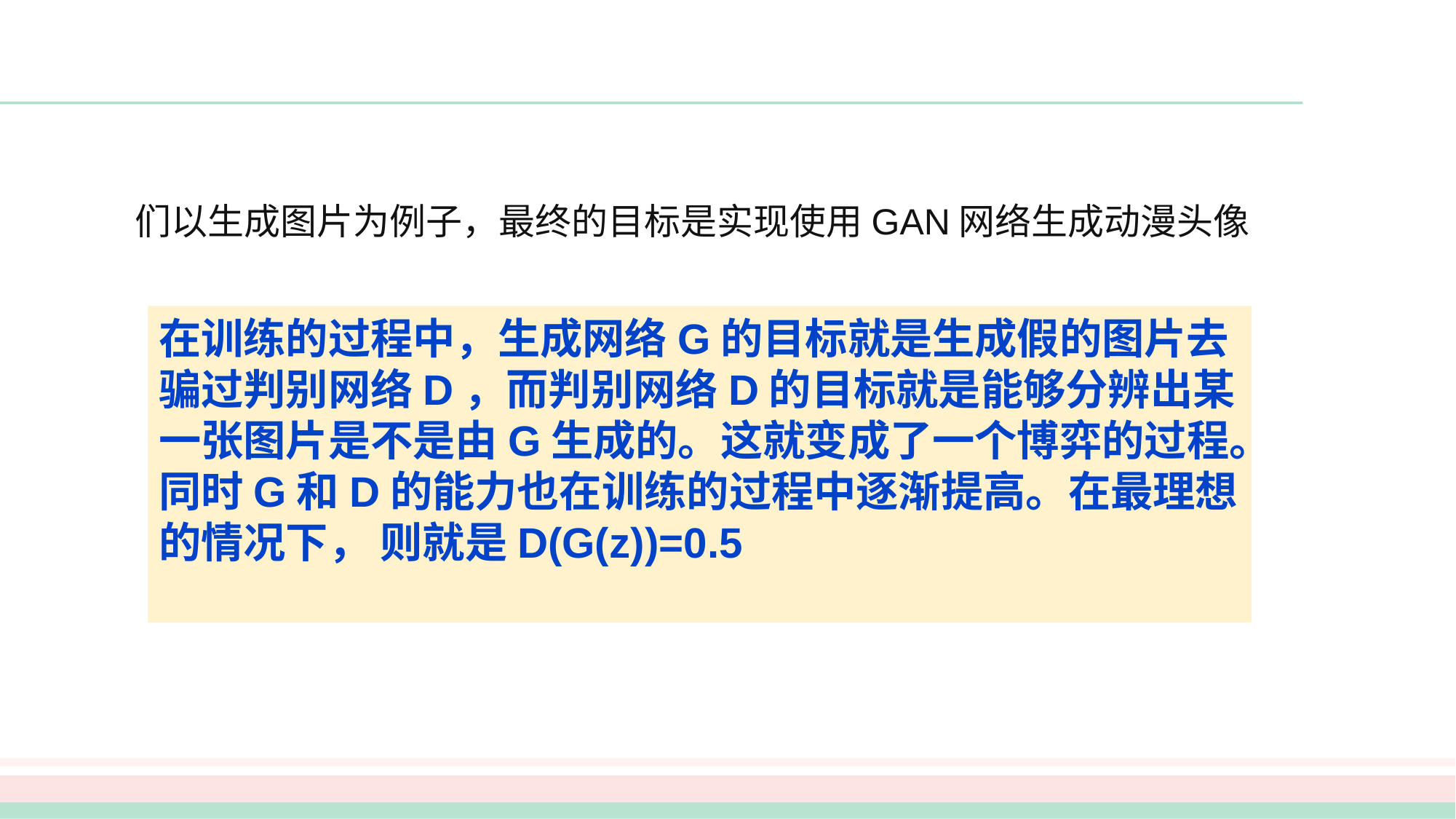

#
们以生成图片为例子，最终的目标是实现使用GAN网络生成动漫头像
在训练的过程中，生成网络G的目标就是生成假的图片去骗过判别网络D，而判别网络D的目标就是能够分辨出某一张图片是不是由G生成的。这就变成了一个博弈的过程。同时G和D的能力也在训练的过程中逐渐提高。在最理想的情况下， 则就是D(G(z))=0.5